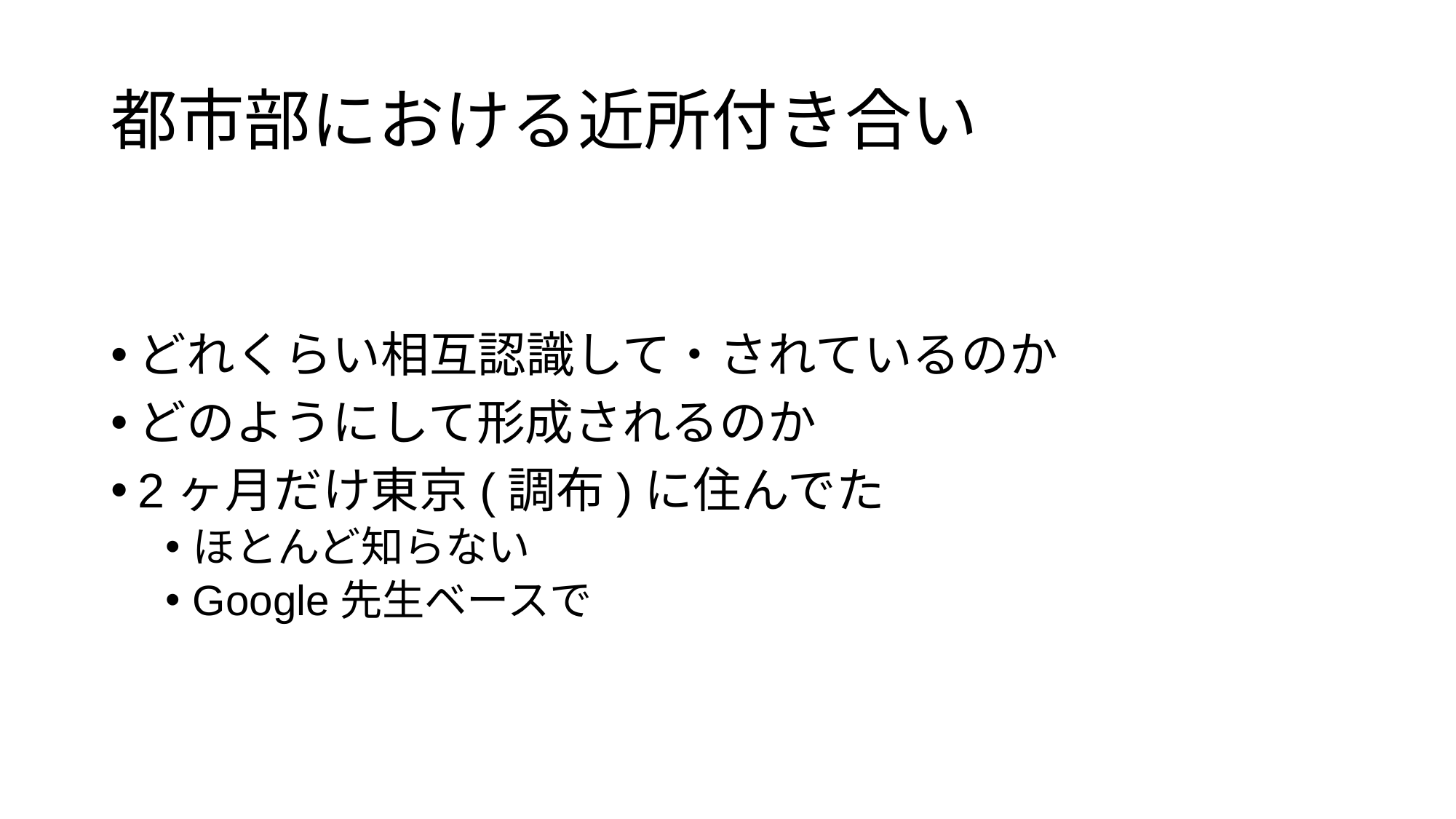

# 都市部における近所付き合い
どれくらい相互認識して・されているのか
どのようにして形成されるのか
2ヶ月だけ東京(調布)に住んでた
ほとんど知らない
Google先生ベースで